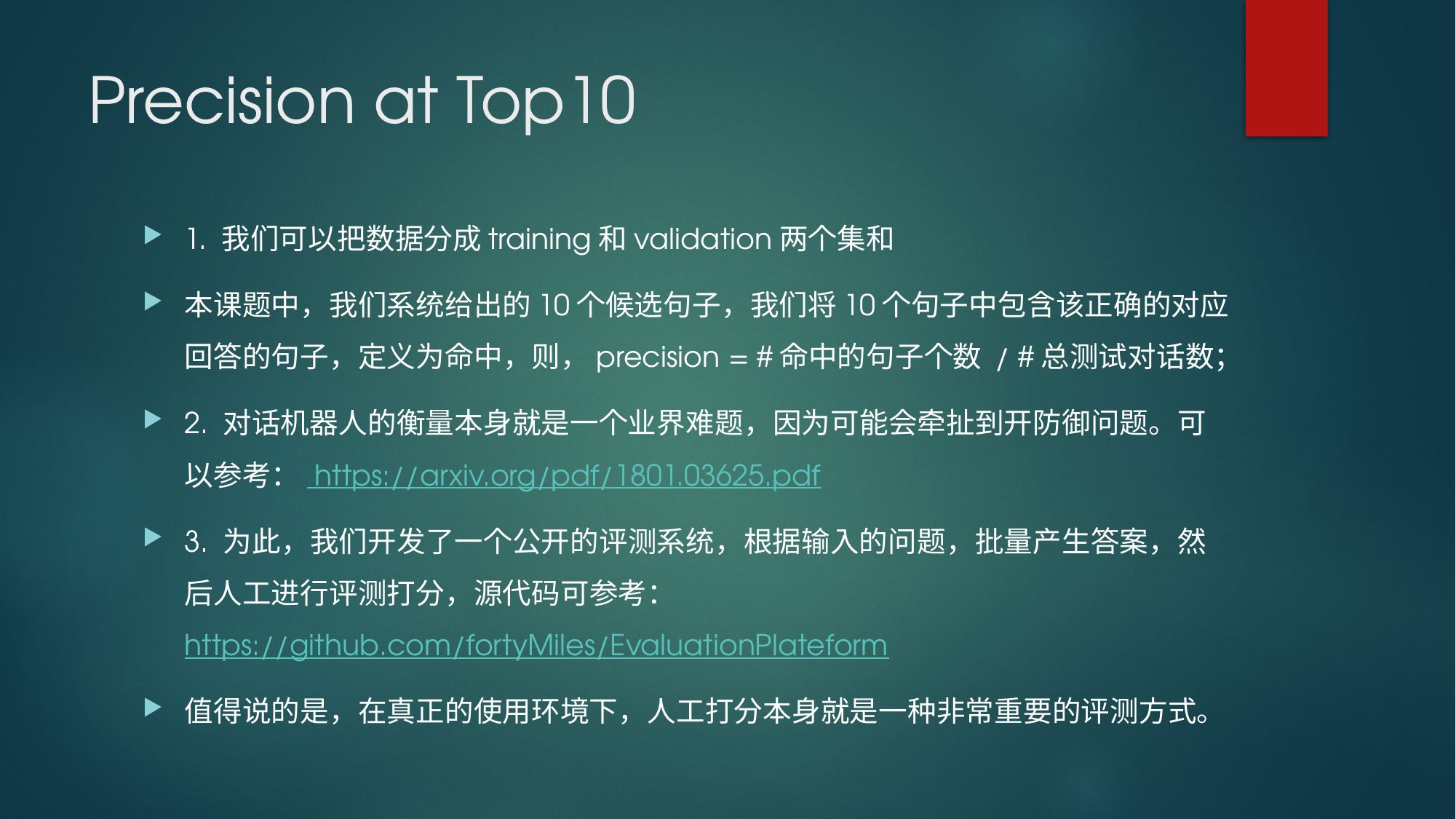

# Precision at Top10
1. 我们可以把数据分成training和validation两个集和
本课题中，我们系统给出的10个候选句子，我们将10个句子中包含该正确的对应回答的句子，定义为命中，则，precision = #命中的句子个数 / #总测试对话数；
2. 对话机器人的衡量本身就是一个业界难题，因为可能会牵扯到开防御问题。可以参考： https://arxiv.org/pdf/1801.03625.pdf
3. 为此，我们开发了一个公开的评测系统，根据输入的问题，批量产生答案，然后人工进行评测打分，源代码可参考：https://github.com/fortyMiles/EvaluationPlateform
值得说的是，在真正的使用环境下，人工打分本身就是一种非常重要的评测方式。